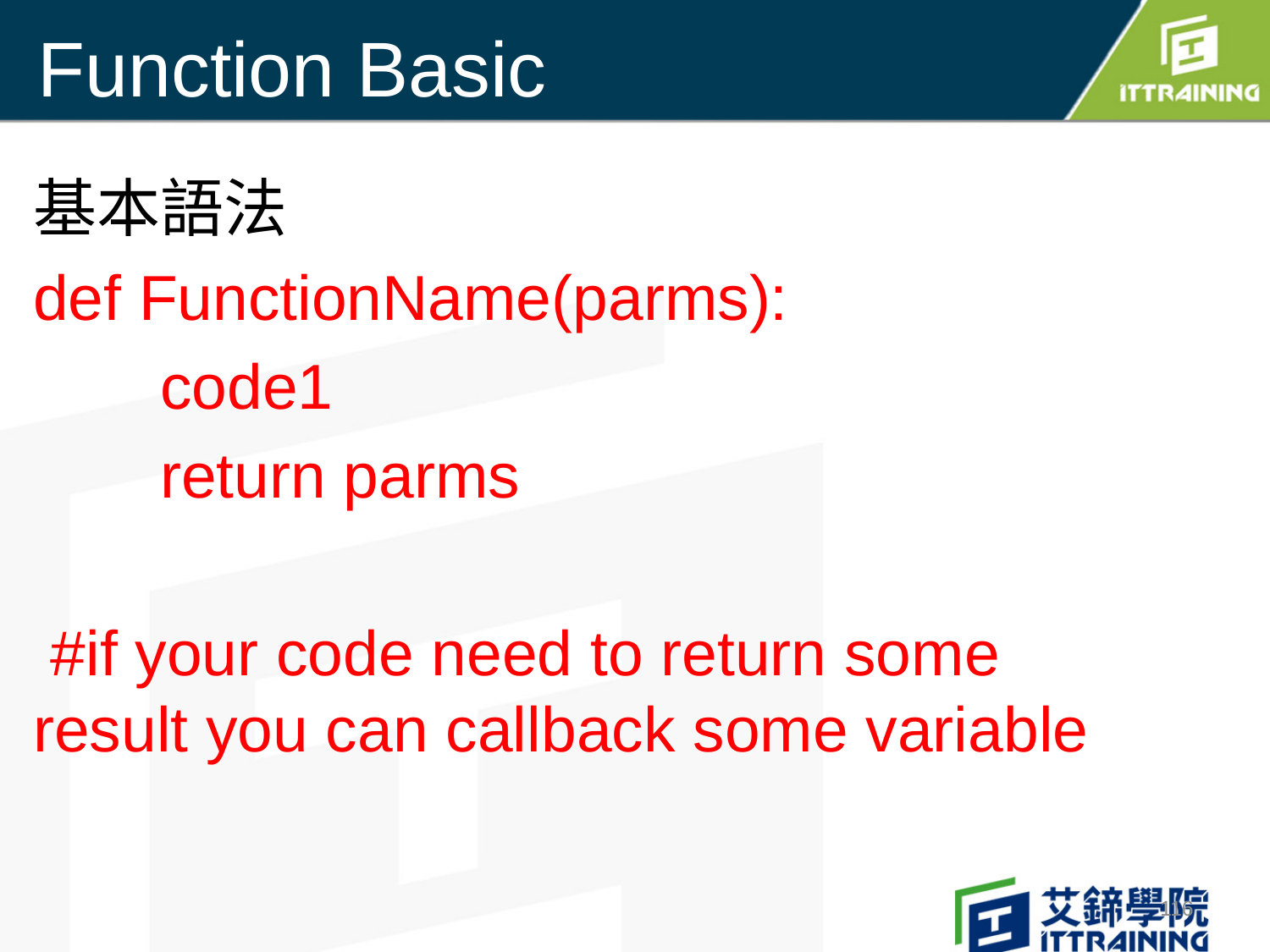

# Function Basic
基本語法
def FunctionName(parms):
	code1
	return parms

 #if your code need to return some result you can callback some variable
116